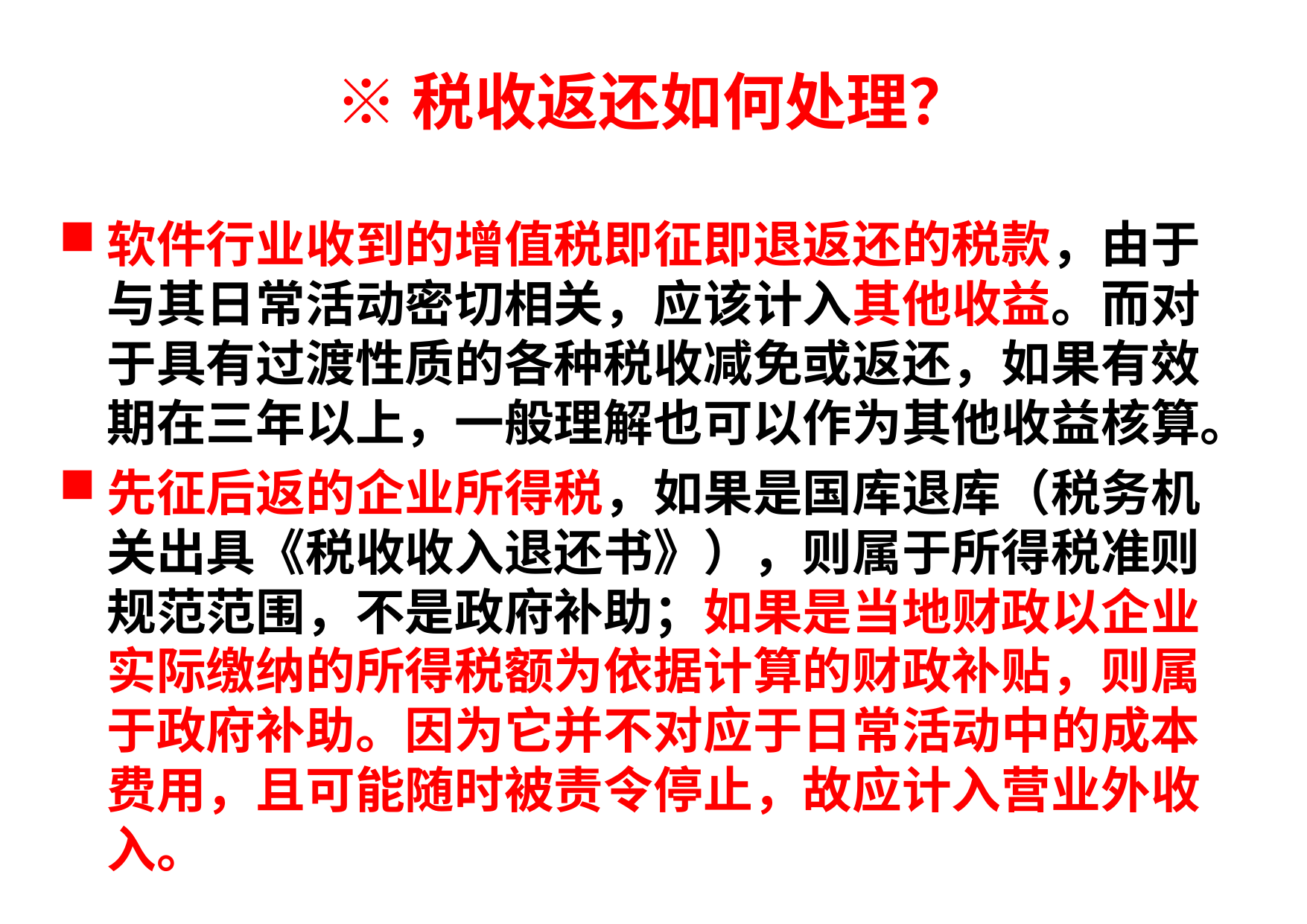

# ※税收返还如何处理？
软件行业收到的增值税即征即退返还的税款，由于与其日常活动密切相关，应该计入其他收益。而对于具有过渡性质的各种税收减免或返还，如果有效期在三年以上，一般理解也可以作为其他收益核算。
先征后返的企业所得税，如果是国库退库（税务机关出具《税收收入退还书》），则属于所得税准则规范范围，不是政府补助；如果是当地财政以企业实际缴纳的所得税额为依据计算的财政补贴，则属于政府补助。因为它并不对应于日常活动中的成本费用，且可能随时被责令停止，故应计入营业外收入。

47